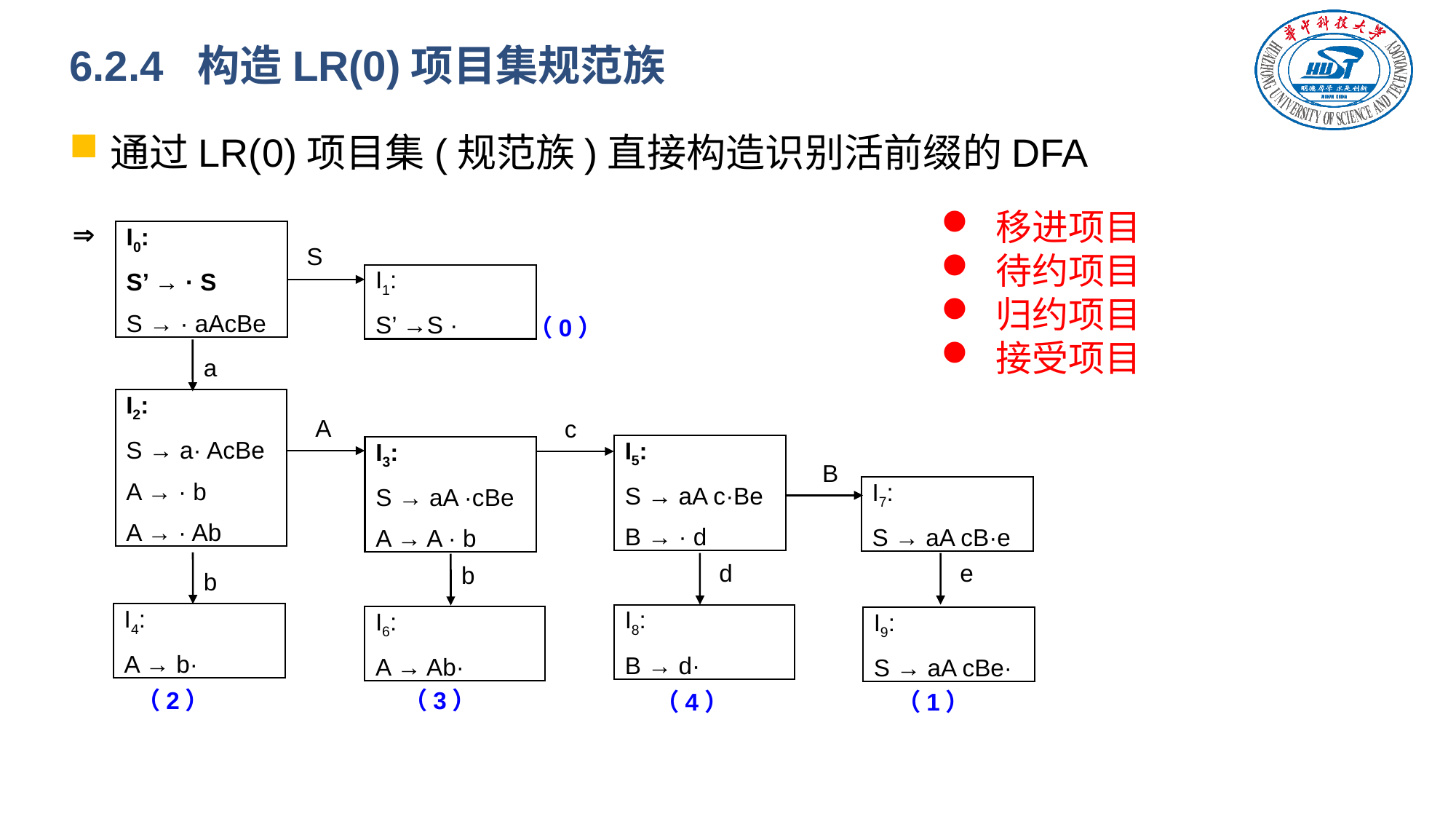

# 6.2.4  构造LR(0)项目集规范族
通过LR(0)项目集(规范族)直接构造识别活前缀的DFA
移进项目
待约项目
归约项目
接受项目
⇒
I0:
S’ → · S
S → · aAcBe
S
I1:
S’ →S ·

（0）

a
I2:
S → a· AcBe
A → · b
A → · Ab
A
c
I5:
S → aA c·Be
B → · d
I3:
S → aA ·cBe
A → A · b

B
I7:
S → aA cB·e

d
e

b
b
I4:
A → b·
I8:
B → d·
I6:
A → Ab·
I9:
S → aA cBe·
（3）
（2）
（4）
（1）
37